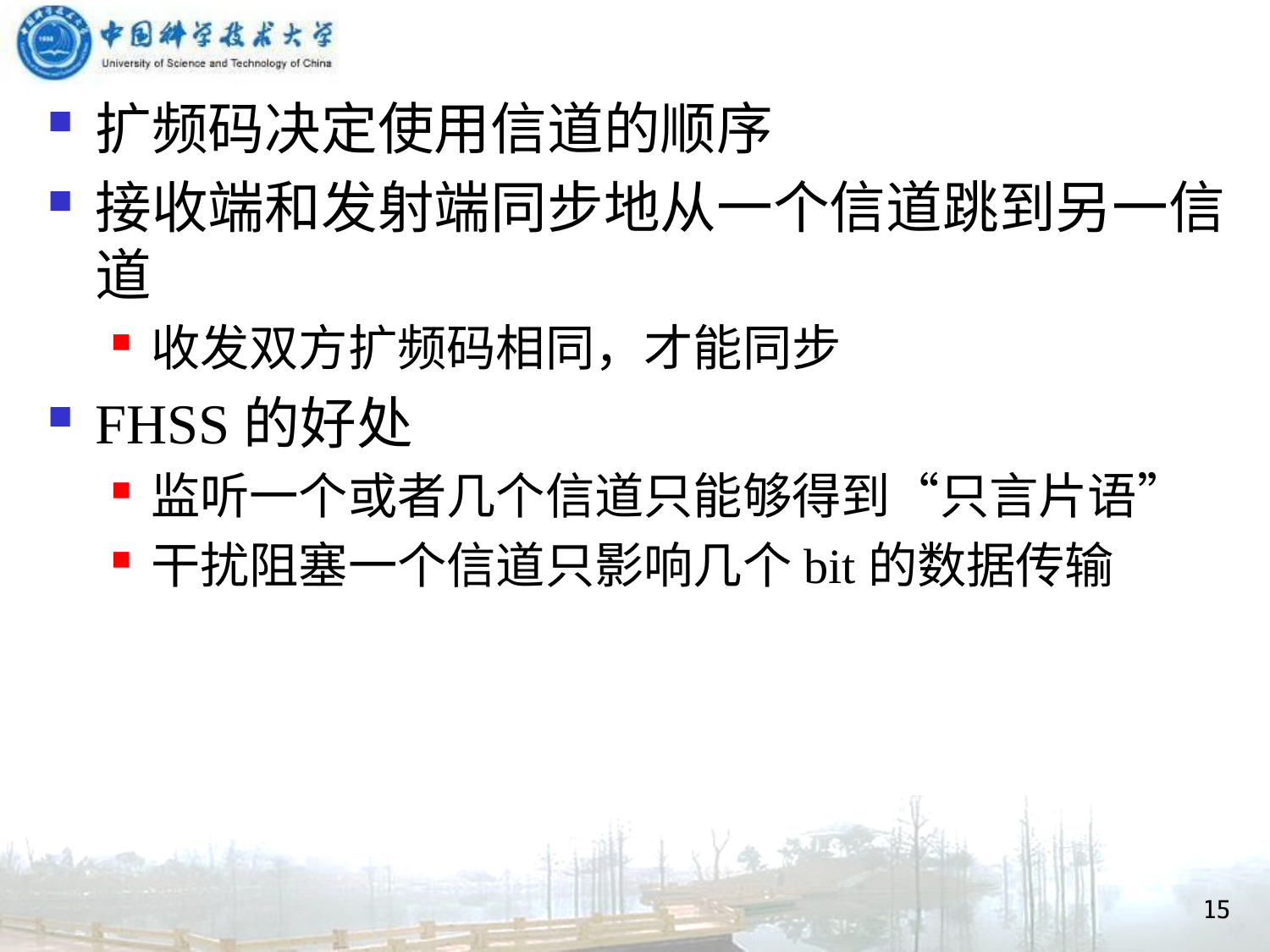

扩频码决定使用信道的顺序
接收端和发射端同步地从一个信道跳到另一信道
收发双方扩频码相同，才能同步
FHSS的好处
监听一个或者几个信道只能够得到“只言片语”
干扰阻塞一个信道只影响几个bit的数据传输

15